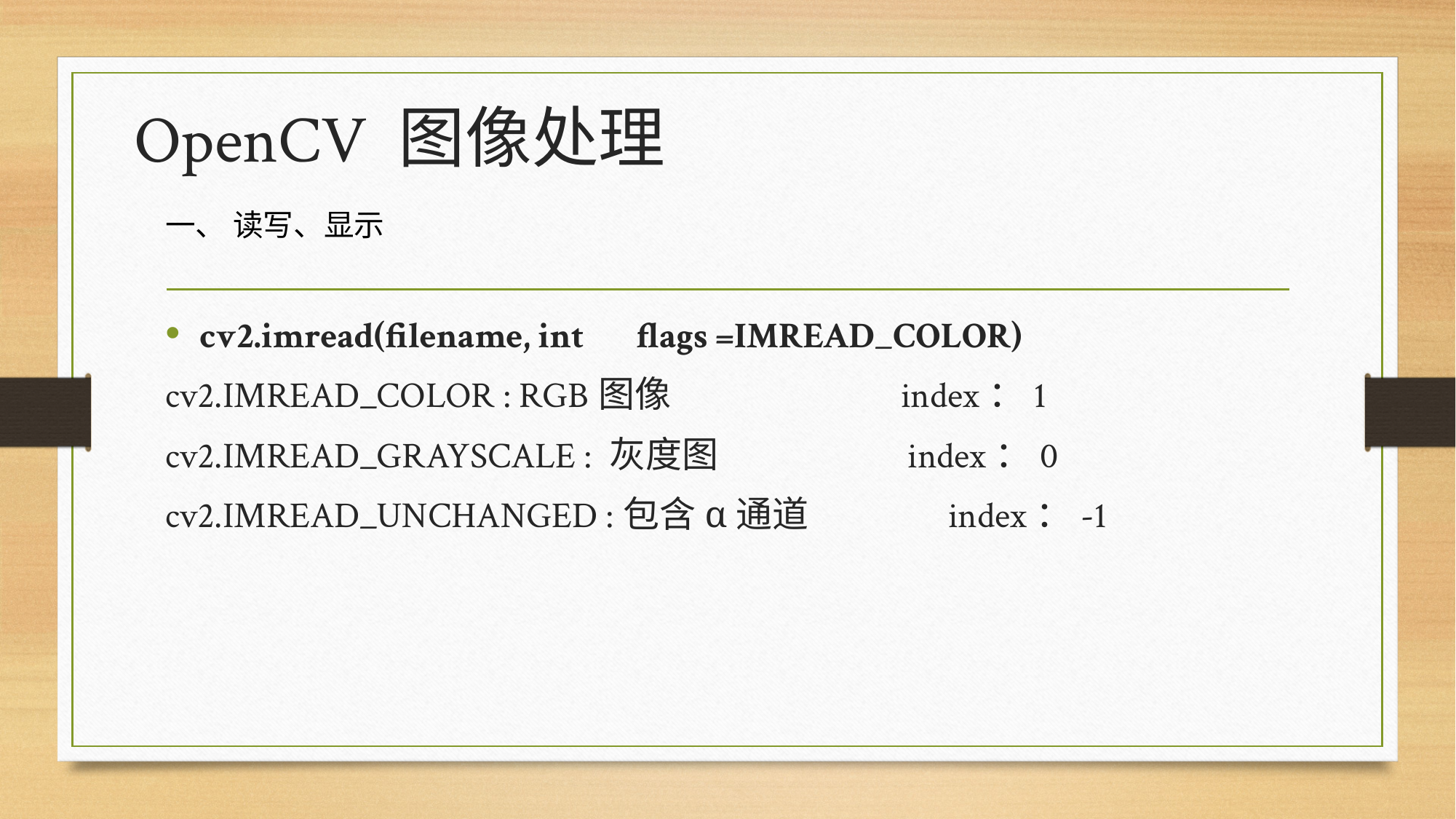

# OpenCV 图像处理
一、 读写、显示
cv2.imread(filename, int 	flags =IMREAD_COLOR)
cv2.IMREAD_COLOR : RGB图像                           index：1
cv2.IMREAD_GRAYSCALE : 灰度图                      index：0
cv2.IMREAD_UNCHANGED :包含α通道                index：-1